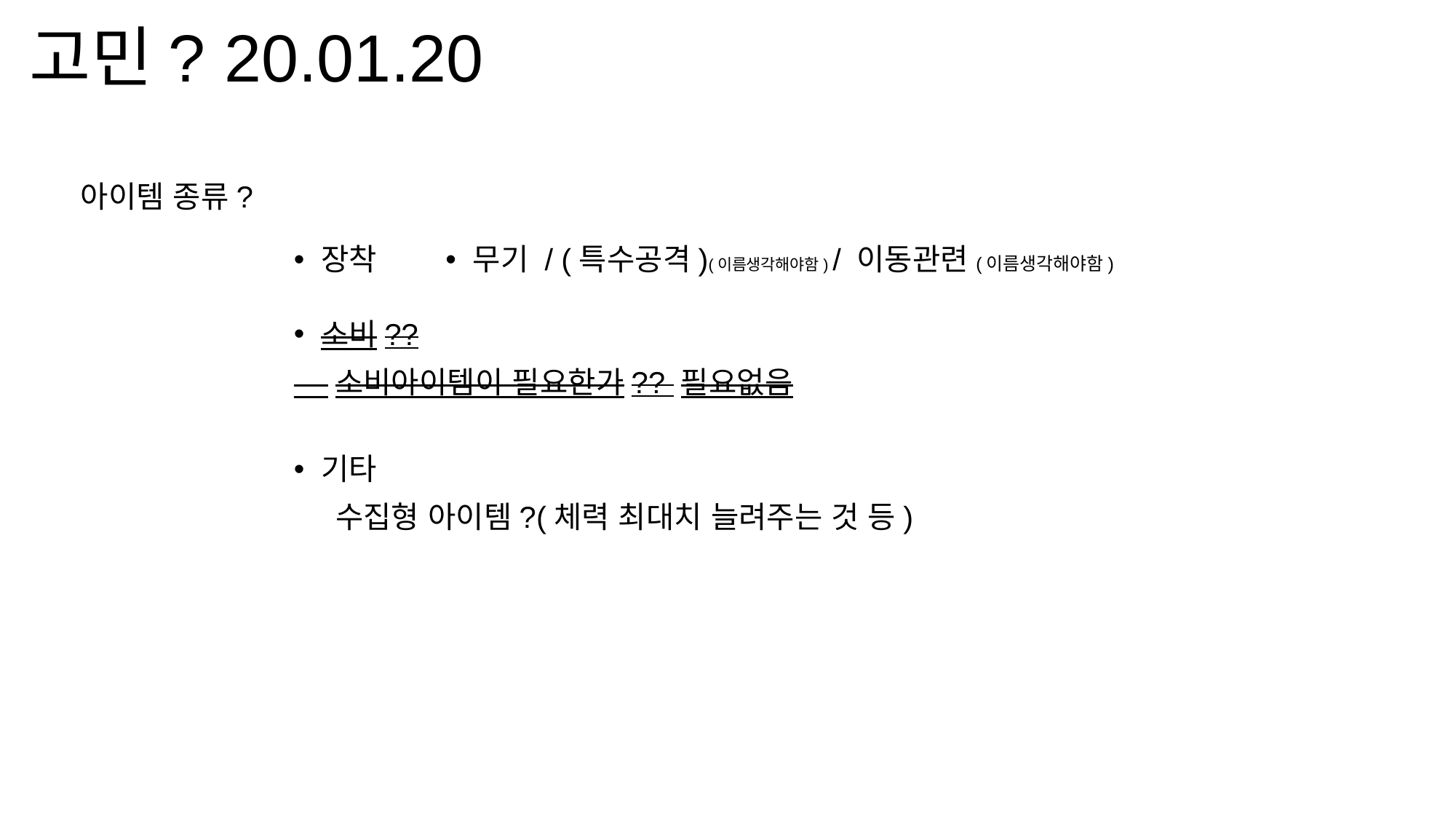

# 고민? 20.01.20
아이템 종류?
장착
무기 / (특수공격)(이름생각해야함) / 이동관련(이름생각해야함)
소비??
    소비아이템이 필요한가?? 필요없음
기타
    수집형 아이템?(체력 최대치 늘려주는 것 등)